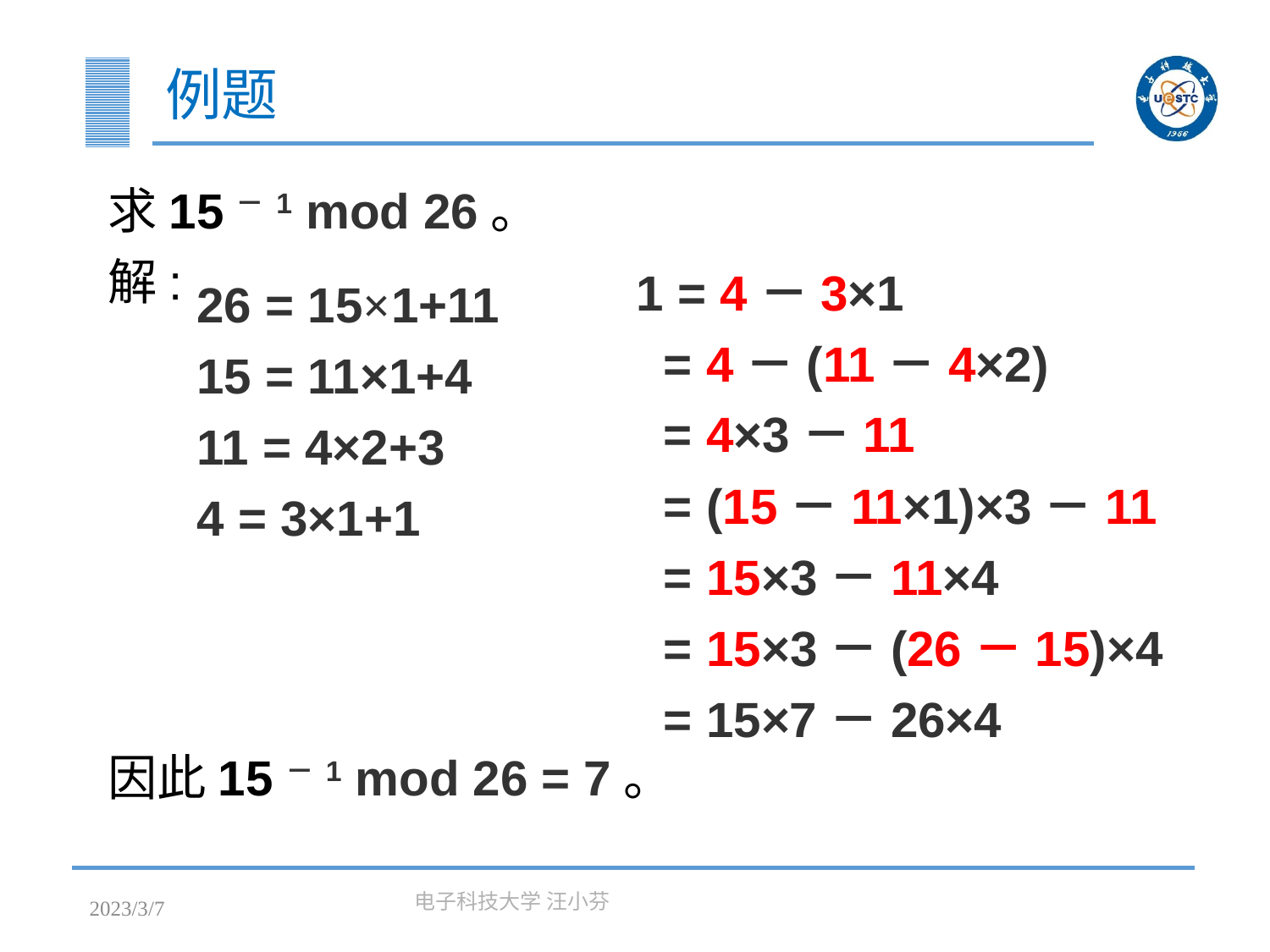

# 例题
求15－1 mod 26。
解:

因此15－1 mod 26 = 7。
1 = 4－3×1
  = 4－(11－4×2)
  = 4×3－11
  = (15－11×1)×3－11
  = 15×3－11×4
  = 15×3－(26－15)×4
  = 15×7－26×4
26 = 15×1+11
15 = 11×1+4
11 = 4×2+3
4 = 3×1+1
2023/3/7
电子科技大学 汪小芬